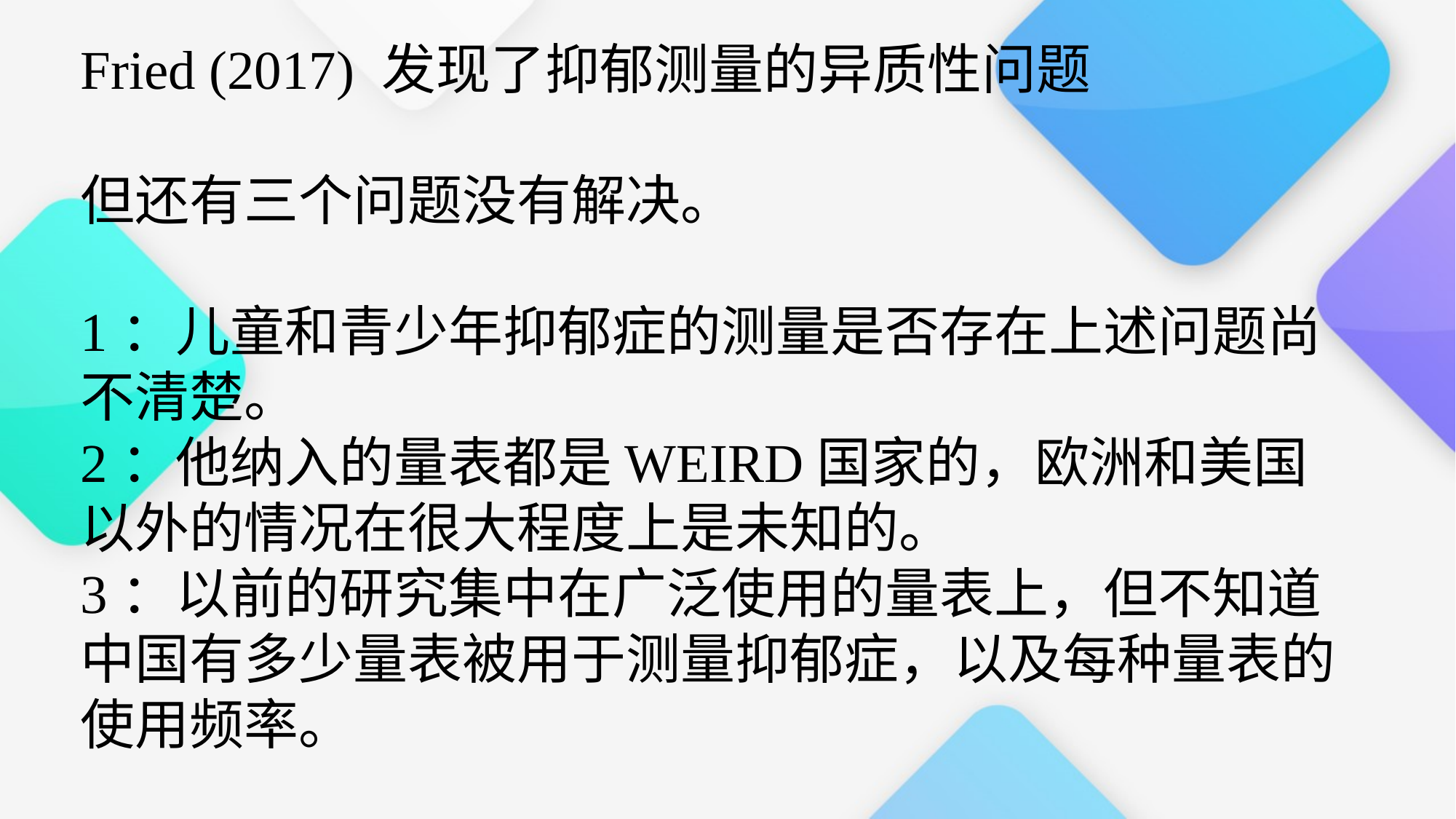

Fried (2017) 发现了抑郁测量的异质性问题
但还有三个问题没有解决。

1：儿童和青少年抑郁症的测量是否存在上述问题尚不清楚。
2：他纳入的量表都是WEIRD国家的，欧洲和美国以外的情况在很大程度上是未知的。
3：以前的研究集中在广泛使用的量表上，但不知道中国有多少量表被用于测量抑郁症，以及每种量表的使用频率。